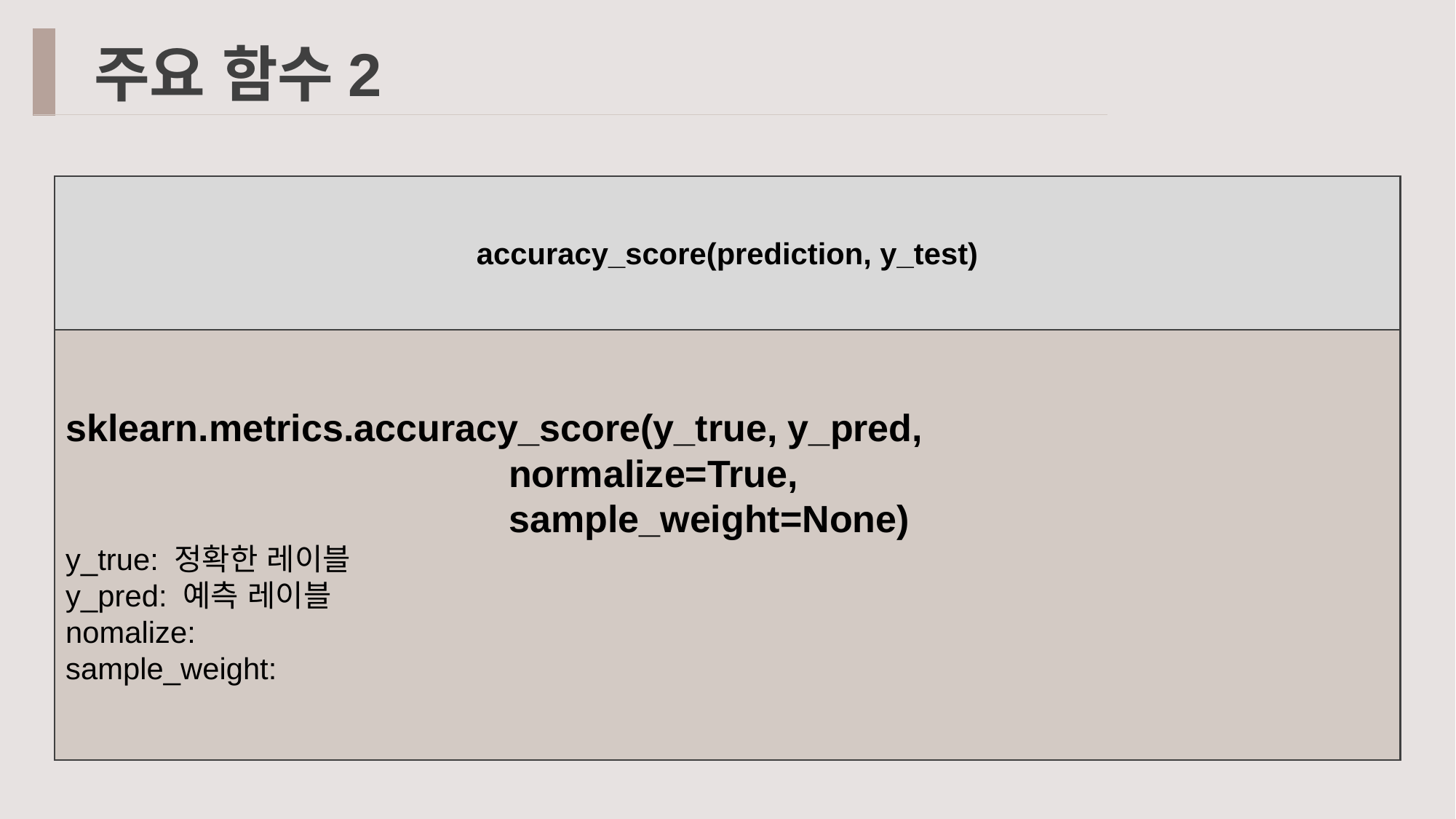

주요 함수2
accuracy_score(prediction, y_test)
sklearn.metrics.accuracy_score(y_true, y_pred,
                                          normalize=True,
                                          sample_weight=None)
y_true: 정확한 레이블
y_pred: 예측 레이블
nomalize:
sample_weight: